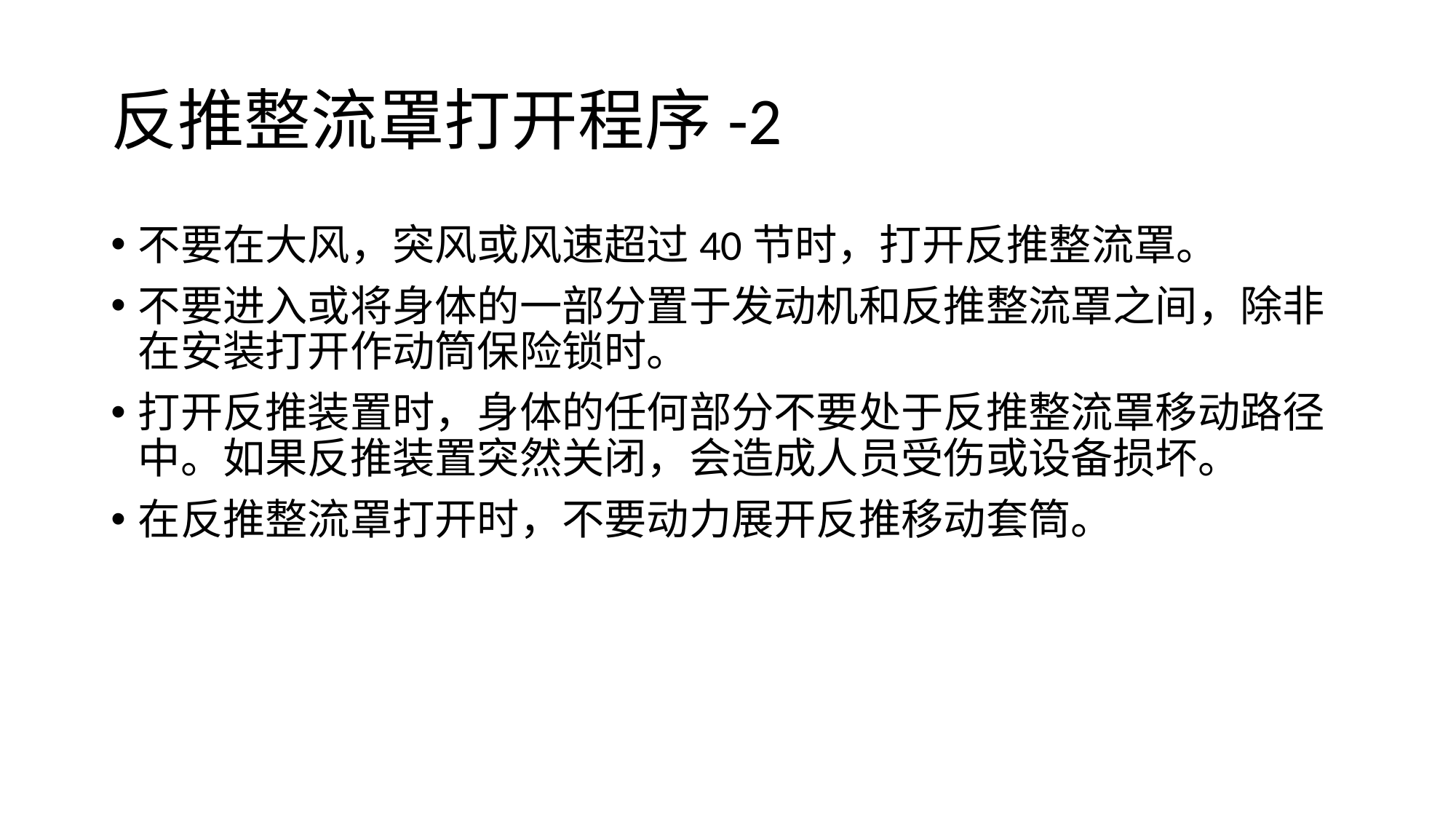

# 反推整流罩打开程序-2
不要在大风，突风或风速超过40节时，打开反推整流罩。
不要进入或将身体的一部分置于发动机和反推整流罩之间，除非在安装打开作动筒保险锁时。
打开反推装置时，身体的任何部分不要处于反推整流罩移动路径中。如果反推装置突然关闭，会造成人员受伤或设备损坏。
在反推整流罩打开时，不要动力展开反推移动套筒。